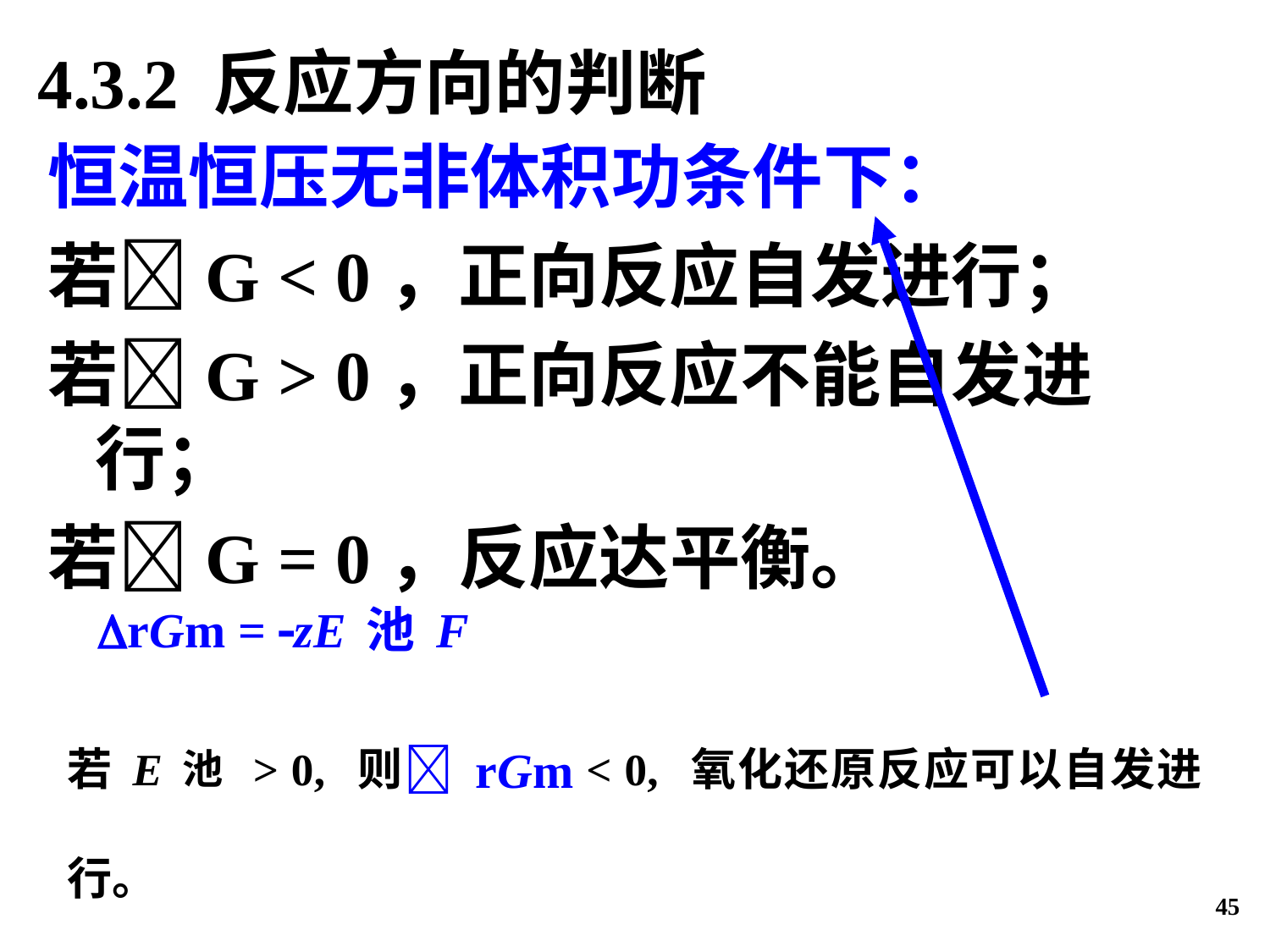

# 4.3.2 反应方向的判断
恒温恒压无非体积功条件下：
若ΔG < 0，正向反应自发进行；
若ΔG > 0，正向反应不能自发进行；
若ΔG = 0，反应达平衡。

ΔrGm = −zE池F
若E池 > 0, 则ΔrGm < 0, 氧化还原反应可以自发进行。